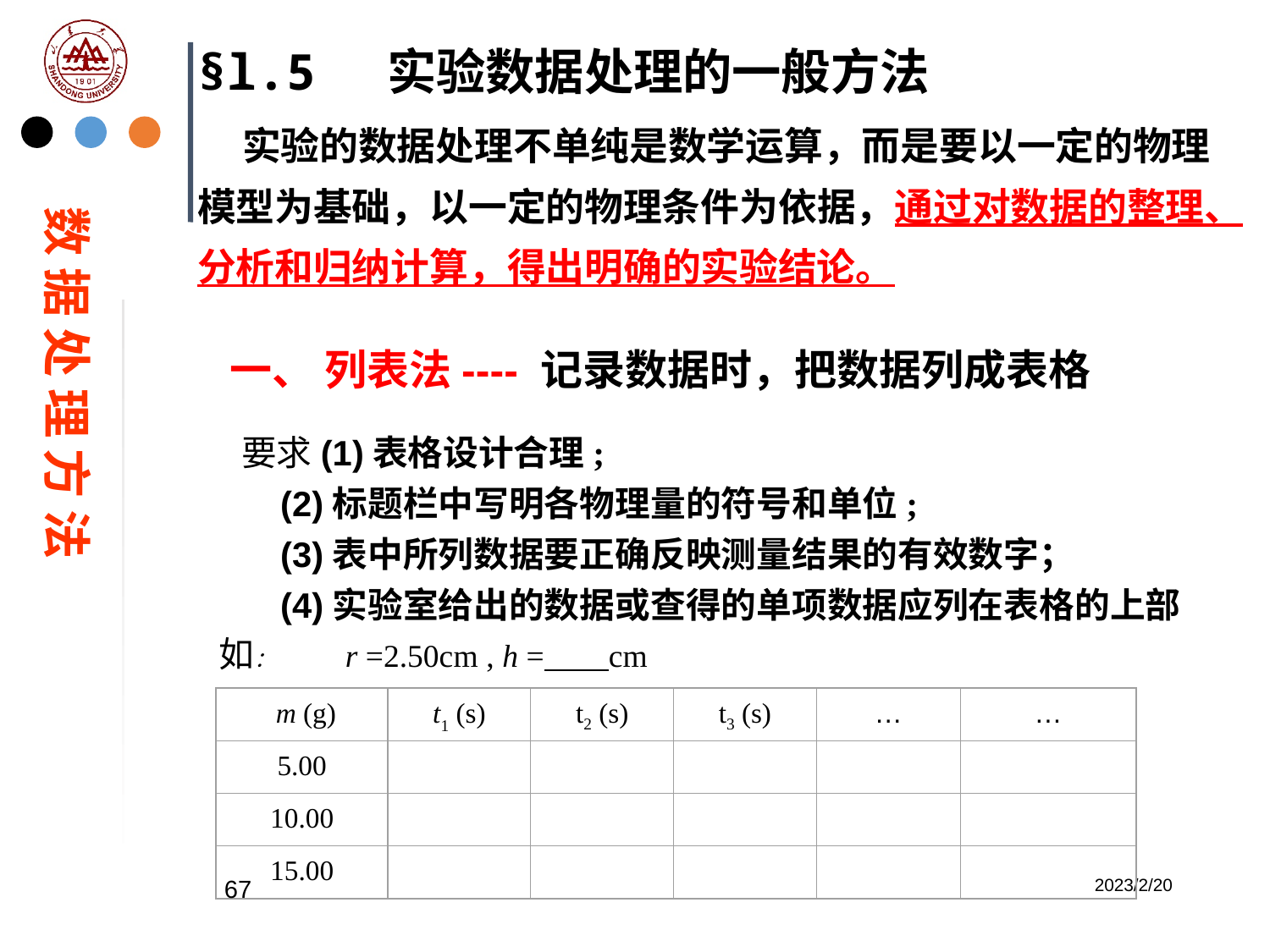

§l.5  实验数据处理的一般方法
    实验的数据处理不单纯是数学运算，而是要以一定的物理模型为基础，以一定的物理条件为依据，通过对数据的整理、分析和归纳计算，得出明确的实验结论。
数 据 处 理 方 法
一、 列表法---- 记录数据时，把数据列成表格
要求(1)表格设计合理;
    (2)标题栏中写明各物理量的符号和单位;
    (3)表中所列数据要正确反映测量结果的有效数字；
    (4)实验室给出的数据或查得的单项数据应列在表格的上部
如：              r =2.50cm , h =        cm

 m (g)

t1 (s)

t2 (s)

t3 (s)

…

…

5.00

10.00

15.00

67
2023/2/20